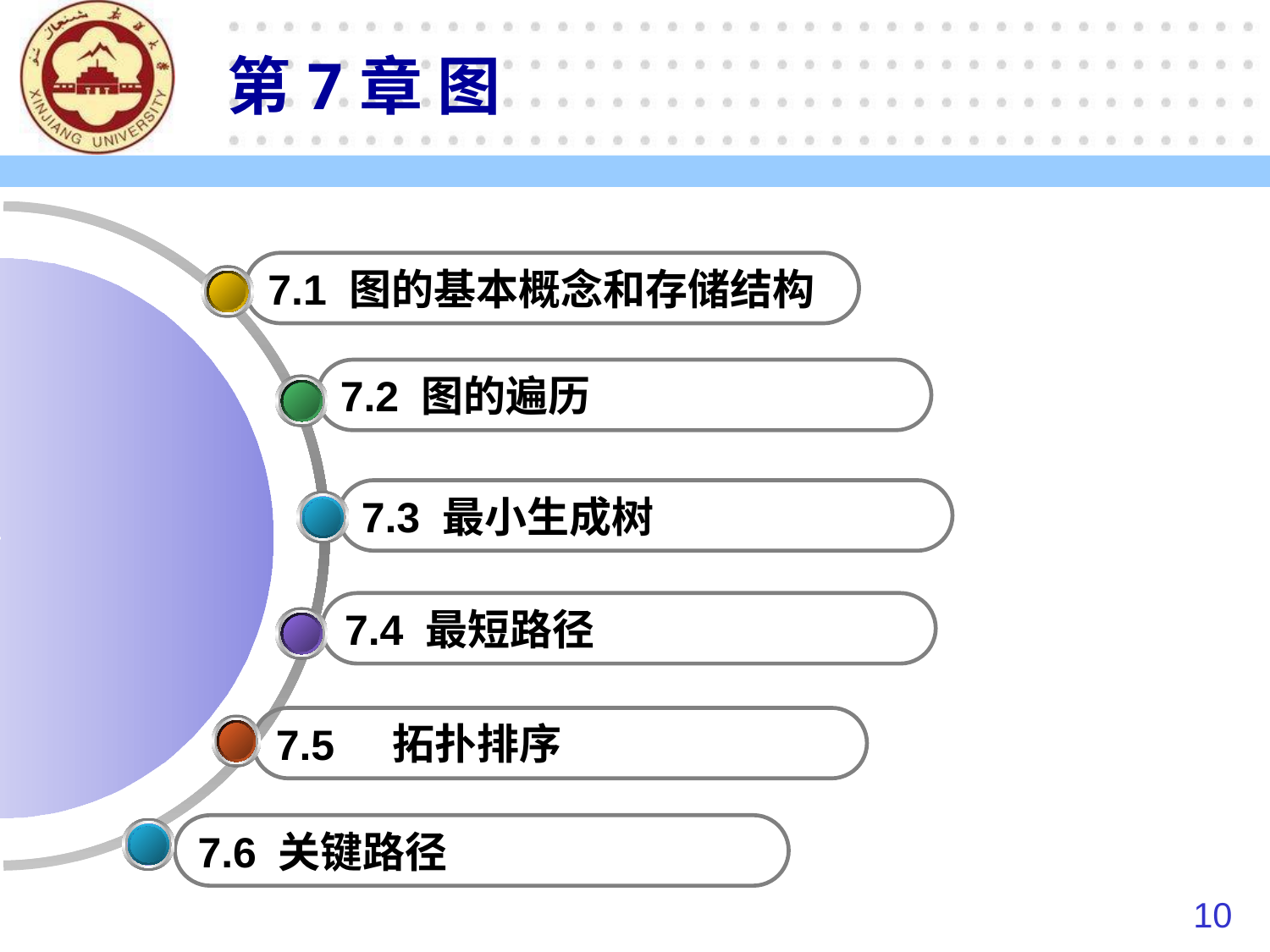

第7章 图

7.1 图的基本概念和存储结构

7.2 图的遍历

7.3 最小生成树

7.4 最短路径

7.5
拓扑排序

7.6 关键路径

10